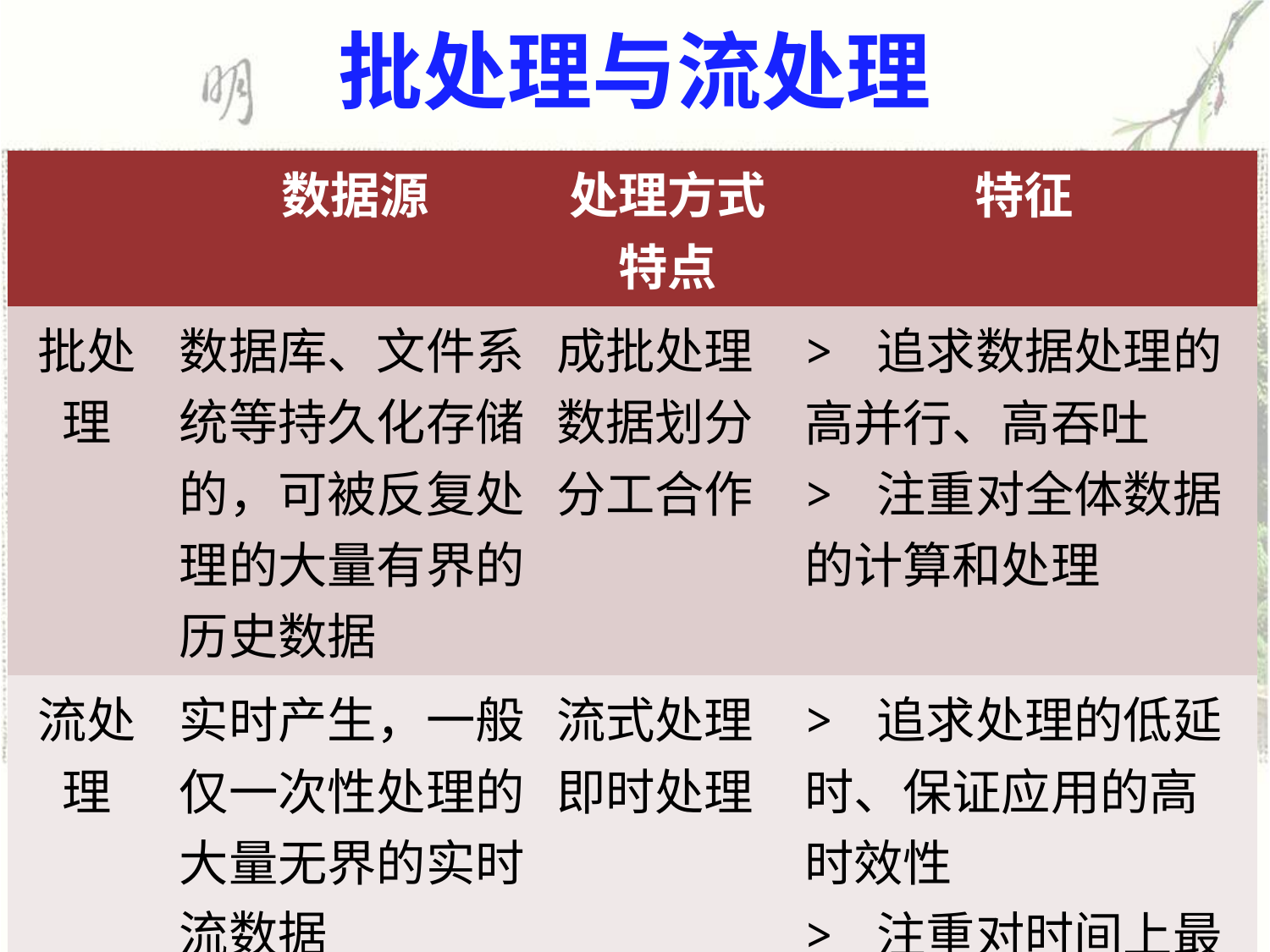

批处理与流处理
|  | 数据源 | 处理方式特点 | 特征 |
| --- | --- | --- | --- |
| 批处理 | 数据库、文件系统等持久化存储的，可被反复处理的大量有界的历史数据 | 成批处理 数据划分 分工合作 | > 追求数据处理的高并行、高吞吐 > 注重对全体数据的计算和处理 |
| 流处理 | 实时产生，一般仅一次性处理的大量无界的实时流数据 | 流式处理 即时处理 | > 追求处理的低延时、保证应用的高时效性 > 注重对时间上最近产生的元组数据的计算和处理 |